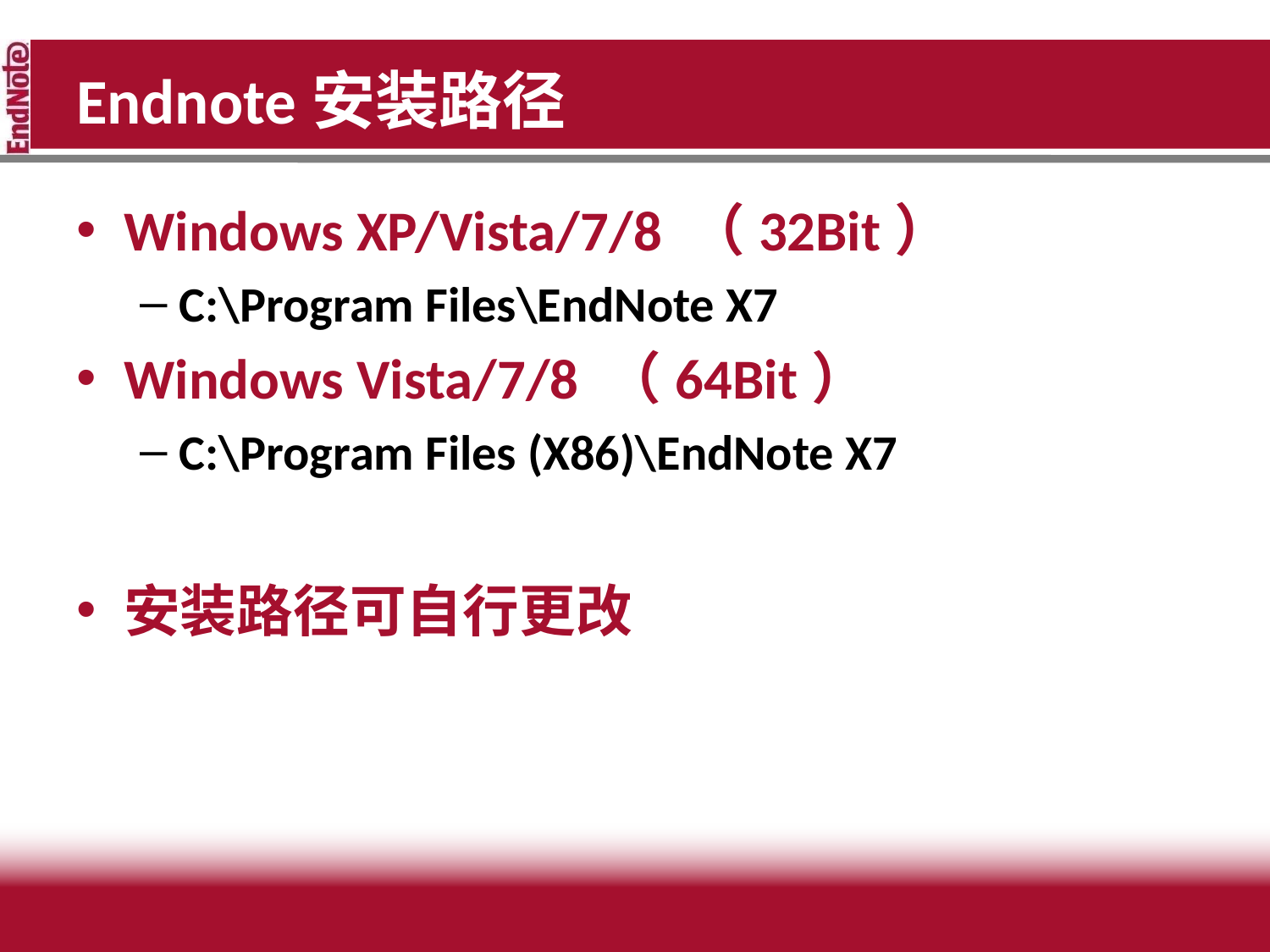

# Endnote安装路径
Windows XP/Vista/7/8 （32Bit）
C:\Program Files\EndNote X7
Windows Vista/7/8 （64Bit）
C:\Program Files (X86)\EndNote X7

安装路径可自行更改